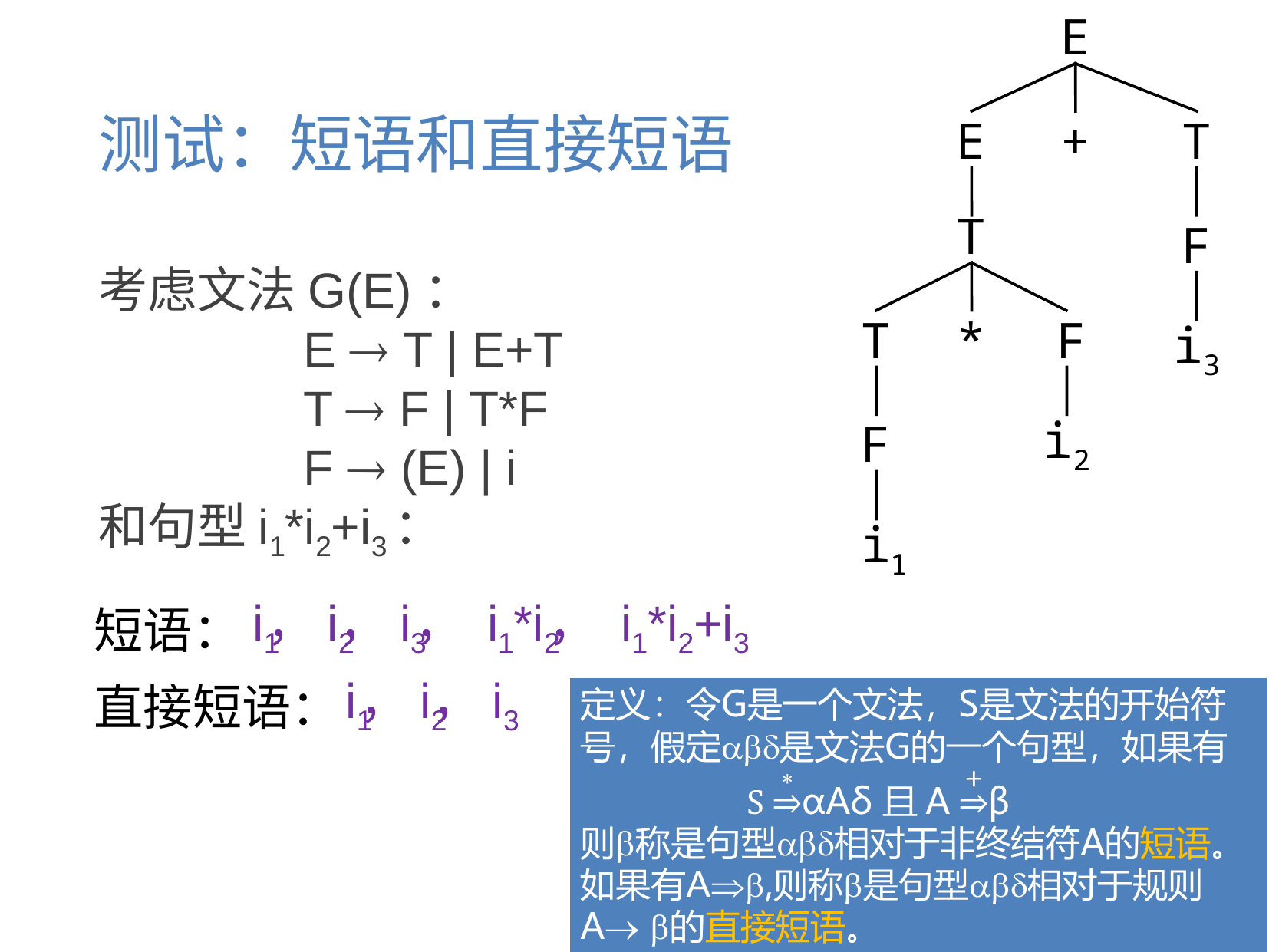

E

E
+
T

T
F

T
*
F
i3

F
i2

i1
# 测试：短语和直接短语
考虑文法G(E)：
               E → T | E+T
               T → F | T*F
               F → (E) | i
和句型i1*i2+i3：
短语：
直接短语：
i1
，i2
，i3
， i1*i2
， i1*i2+i3
i1
，i2
，i3